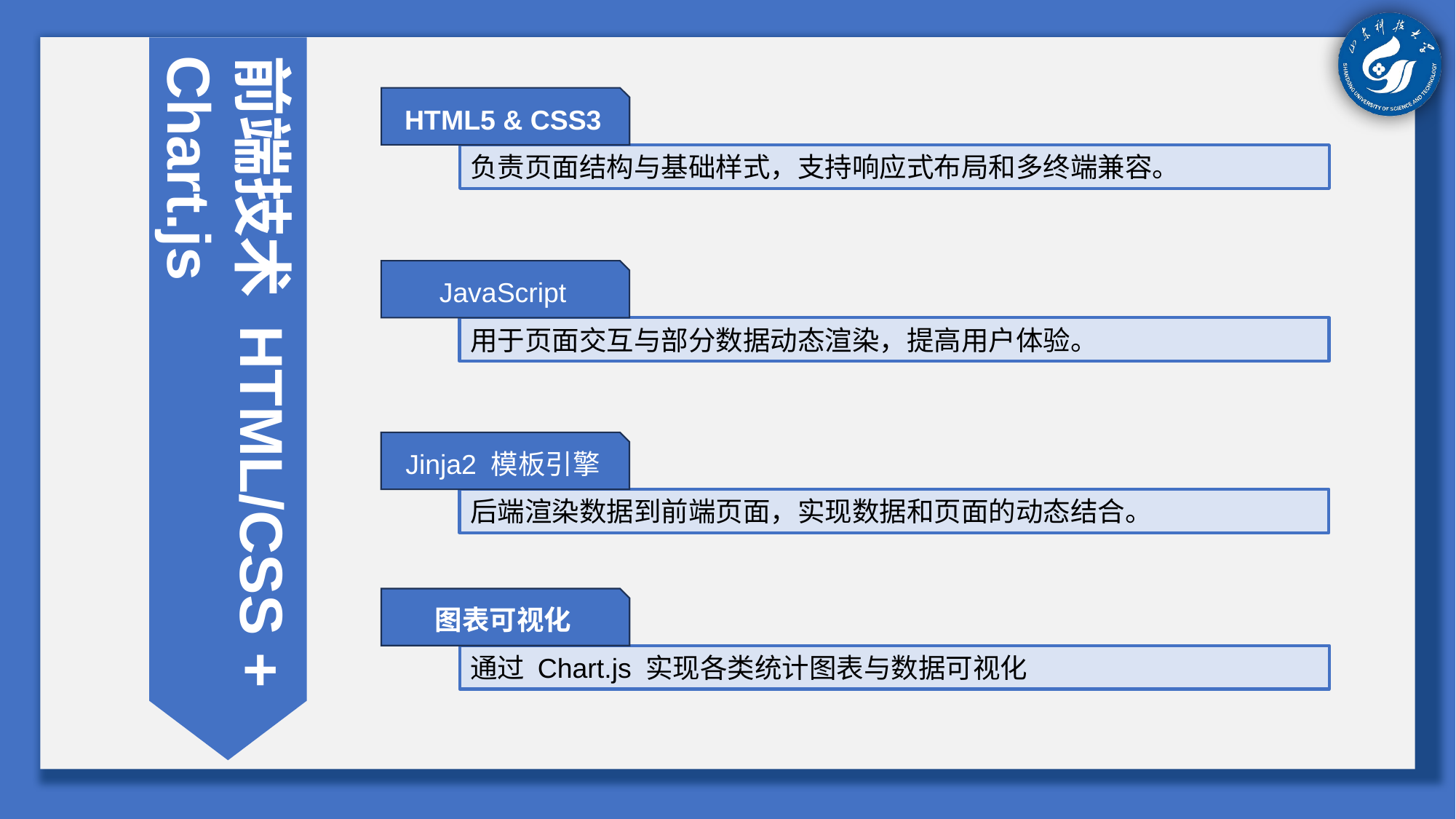

前端技术 HTML/CSS + Chart.js
HTML5 & CSS3
负责页面结构与基础样式，支持响应式布局和多终端兼容。
JavaScript
用于页面交互与部分数据动态渲染，提高用户体验。

Jinja2 模板引擎
后端渲染数据到前端页面，实现数据和页面的动态结合。
图表可视化
通过 Chart.js 实现各类统计图表与数据可视化